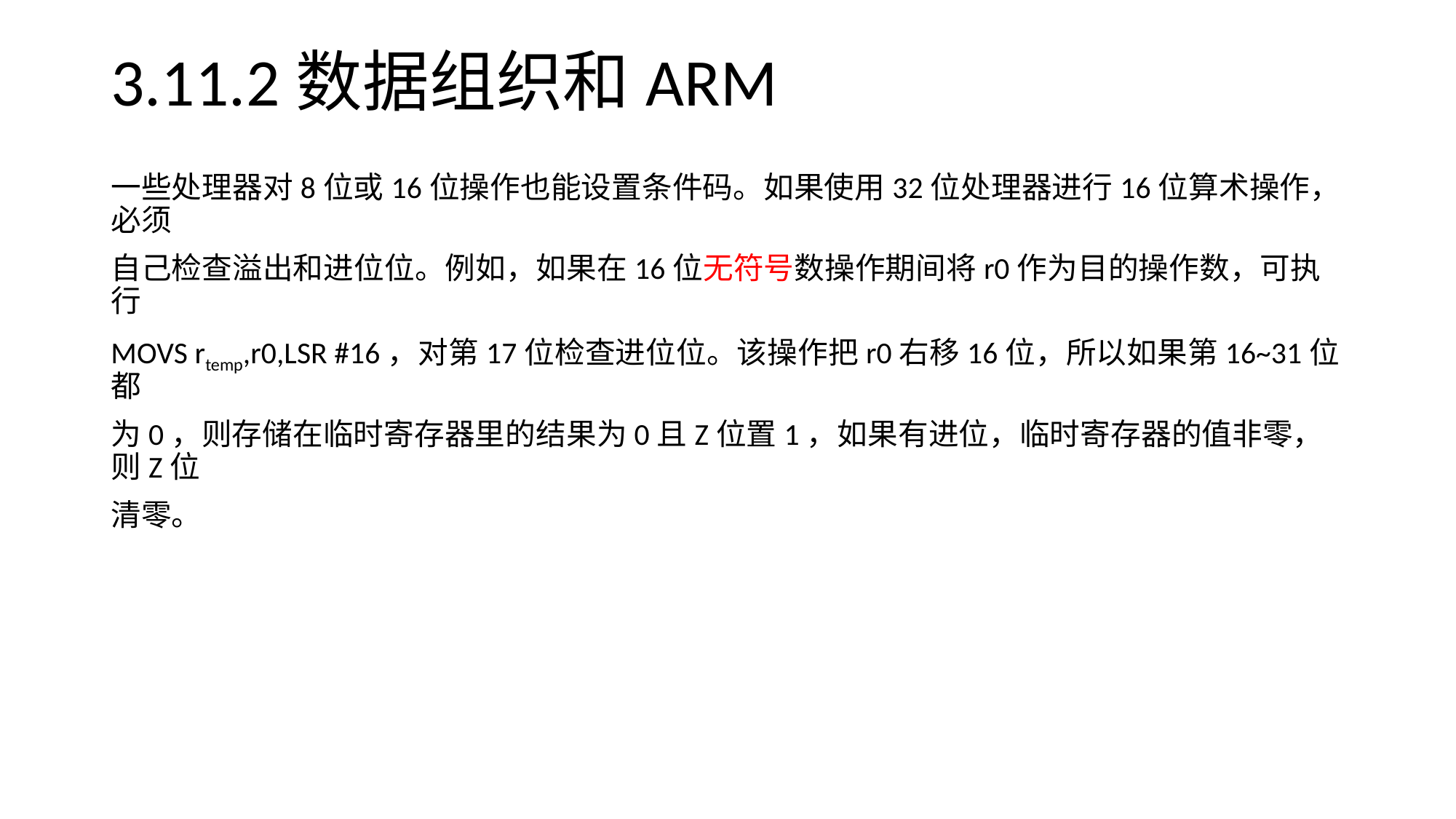

# 3.11.2数据组织和ARM

一些处理器对8位或16位操作也能设置条件码。如果使用32位处理器进行16位算术操作，必须
自己检查溢出和进位位。例如，如果在16位无符号数操作期间将r0作为目的操作数，可执行
MOVS rtemp,r0,LSR #16，对第17位检查进位位。该操作把r0右移16位，所以如果第16~31位都
为0，则存储在临时寄存器里的结果为0且Z位置1，如果有进位，临时寄存器的值非零，则Z位
清零。